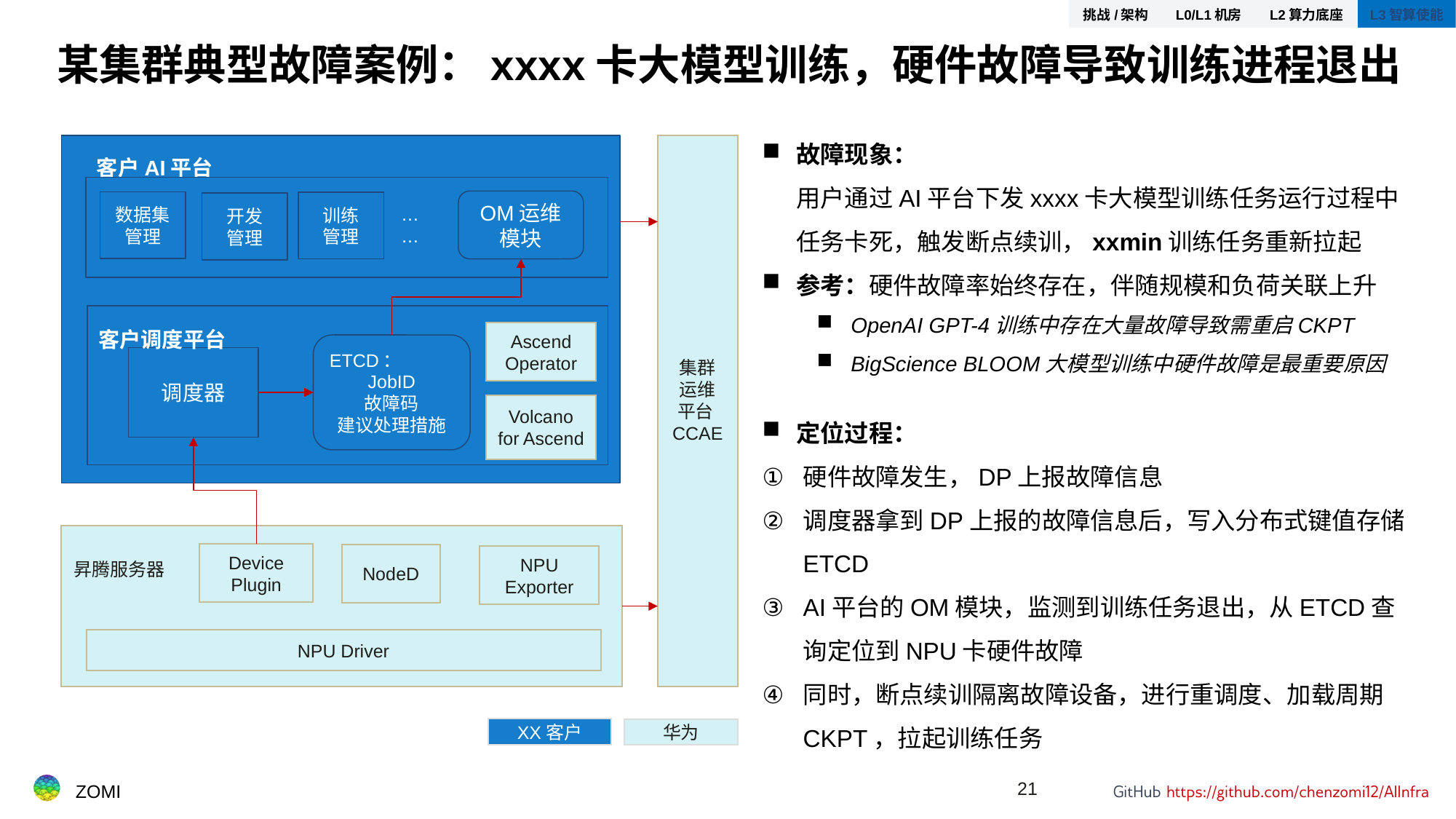

| 挑战/架构 | L0/L1机房 | L2算力底座 | L3智算使能 |
| --- | --- | --- | --- |
某集群典型故障案例：xxxx卡大模型训练，硬件故障导致训练进程退出
故障现象：
用户通过AI平台下发xxxx卡大模型训练任务运行过程中任务卡死，触发断点续训，xxmin训练任务重新拉起
参考：硬件故障率始终存在，伴随规模和负荷关联上升
OpenAI GPT-4训练中存在大量故障导致需重启CKPT
BigScience BLOOM大模型训练中硬件故障是最重要原因
客户AI平台

集群
运维
平台CCAE

…
…
OM运维模块
数据集管理
训练
管理
开发
管理
客户调度平台

Ascend Operator
ETCD：
JobID
故障码
建议处理措施
调度器
Volcano for Ascend
昇腾服务器

Device Plugin
NodeD
NPU Exporter
NPU Driver
定位过程：
硬件故障发生，DP上报故障信息
调度器拿到DP上报的故障信息后，写入分布式键值存储ETCD
AI平台的OM模块，监测到训练任务退出，从ETCD查询定位到NPU卡硬件故障
同时，断点续训隔离故障设备，进行重调度、加载周期CKPT，拉起训练任务
XX客户
华为